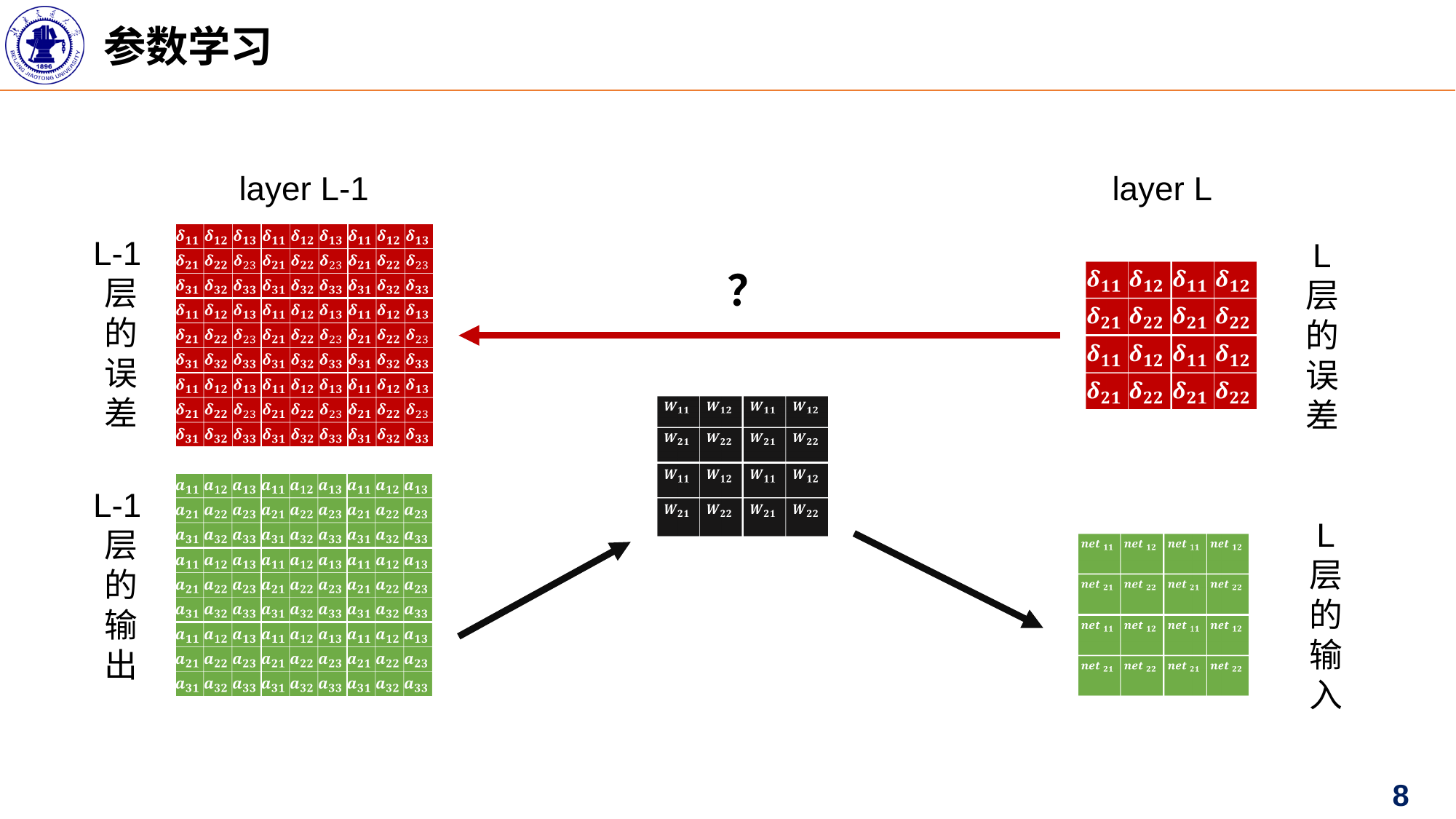

参数学习
	layer L-1							layer L
|  |  |  |
| --- | --- | --- |
|  |  |  |
|  |  |  |
L-1层的
误差
L
层的
误差
？
|  |  |
| --- | --- |
|  |  |
|  |  |
| --- | --- |
|  |  |
|  |  |  |
| --- | --- | --- |
|  |  |  |
|  |  |  |
L-1层的
输出
L
层的
输入
|  |  |
| --- | --- |
|  |  |